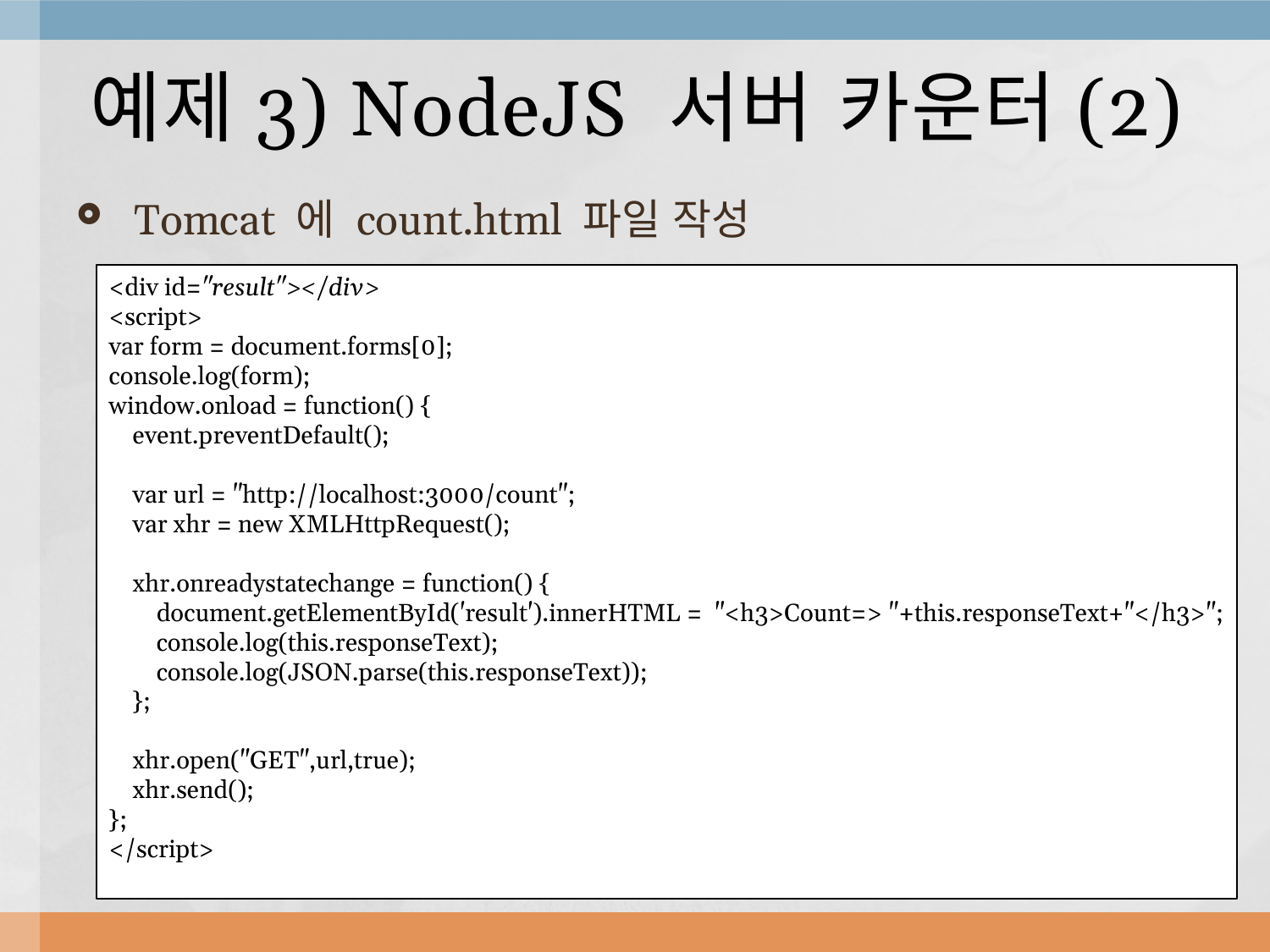

# 예제3) NodeJS 서버 카운터(2)
 Tomcat 에 count.html 파일 작성

<div id="result"></div>
<script>
var form = document.forms[0];
console.log(form);
window.onload = function() {
    event.preventDefault();

    var url = "http://localhost:3000/count";
    var xhr = new XMLHttpRequest();

    xhr.onreadystatechange = function() {
        document.getElementById('result').innerHTML =  "<h3>Count=> "+this.responseText+"</h3>";
        console.log(this.responseText);
        console.log(JSON.parse(this.responseText));
    };

    xhr.open("GET",url,true);
    xhr.send();
};
</script>